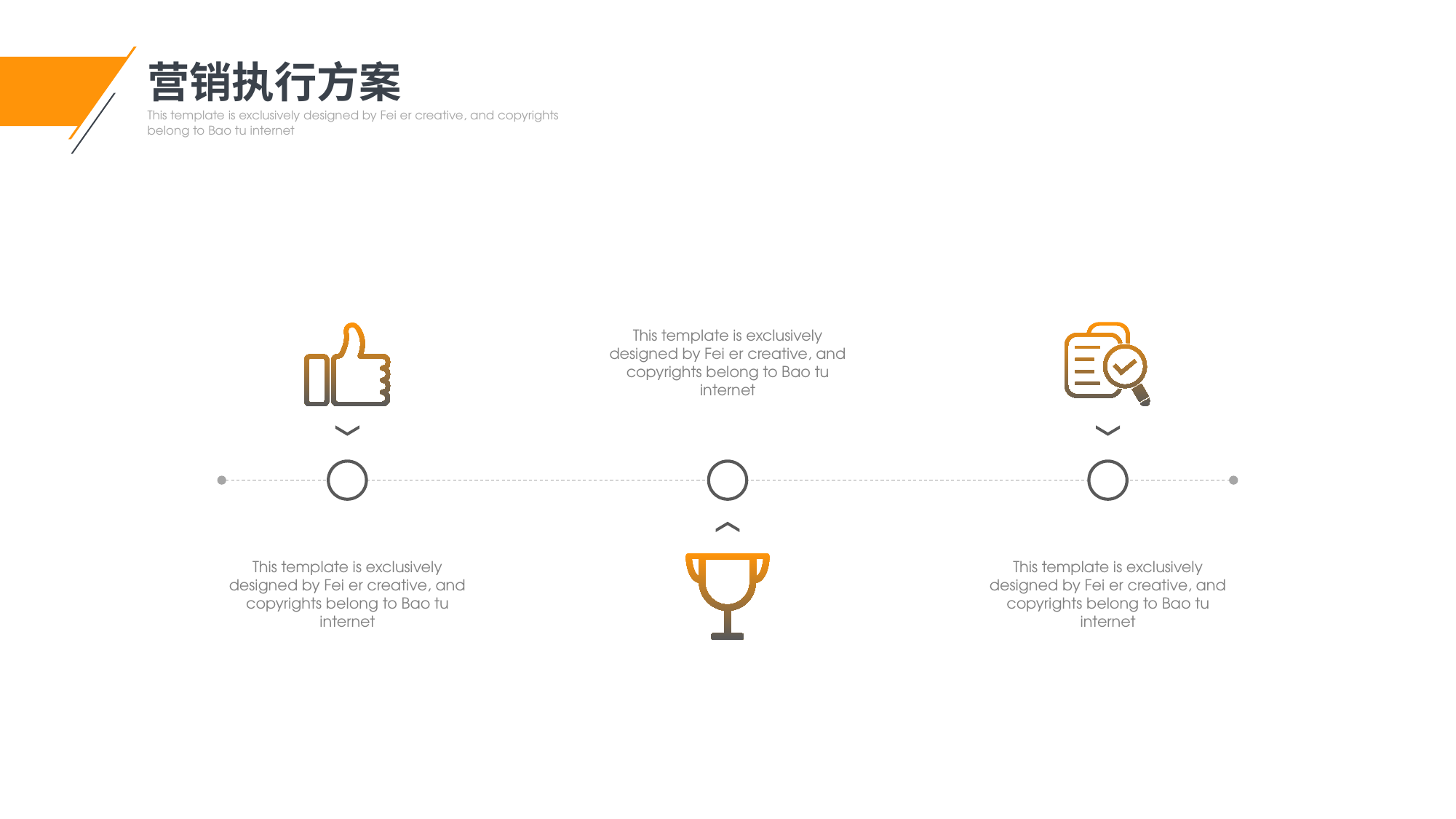

营销执行方案
This template is exclusively designed by Fei er creative, and copyrights belong to Bao tu internet

This template is exclusively designed by Fei er creative, and copyrights belong to Bao tu internet

This template is exclusively designed by Fei er creative, and copyrights belong to Bao tu internet
This template is exclusively designed by Fei er creative, and copyrights belong to Bao tu internet